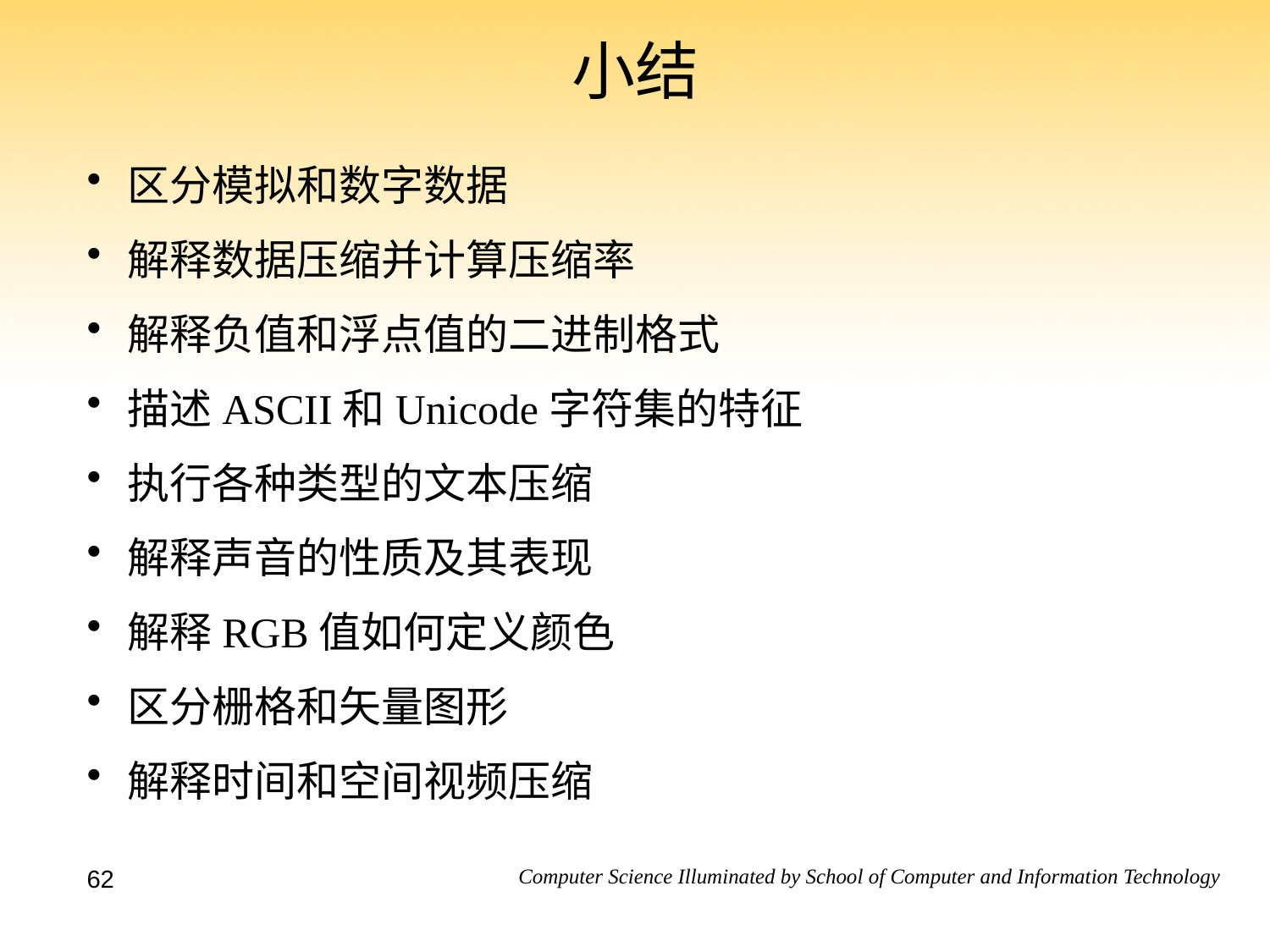

# 小结
区分模拟和数字数据
解释数据压缩并计算压缩率
解释负值和浮点值的二进制格式
描述ASCII和Unicode字符集的特征
执行各种类型的文本压缩
解释声音的性质及其表现
解释RGB值如何定义颜色
区分栅格和矢量图形
解释时间和空间视频压缩

62